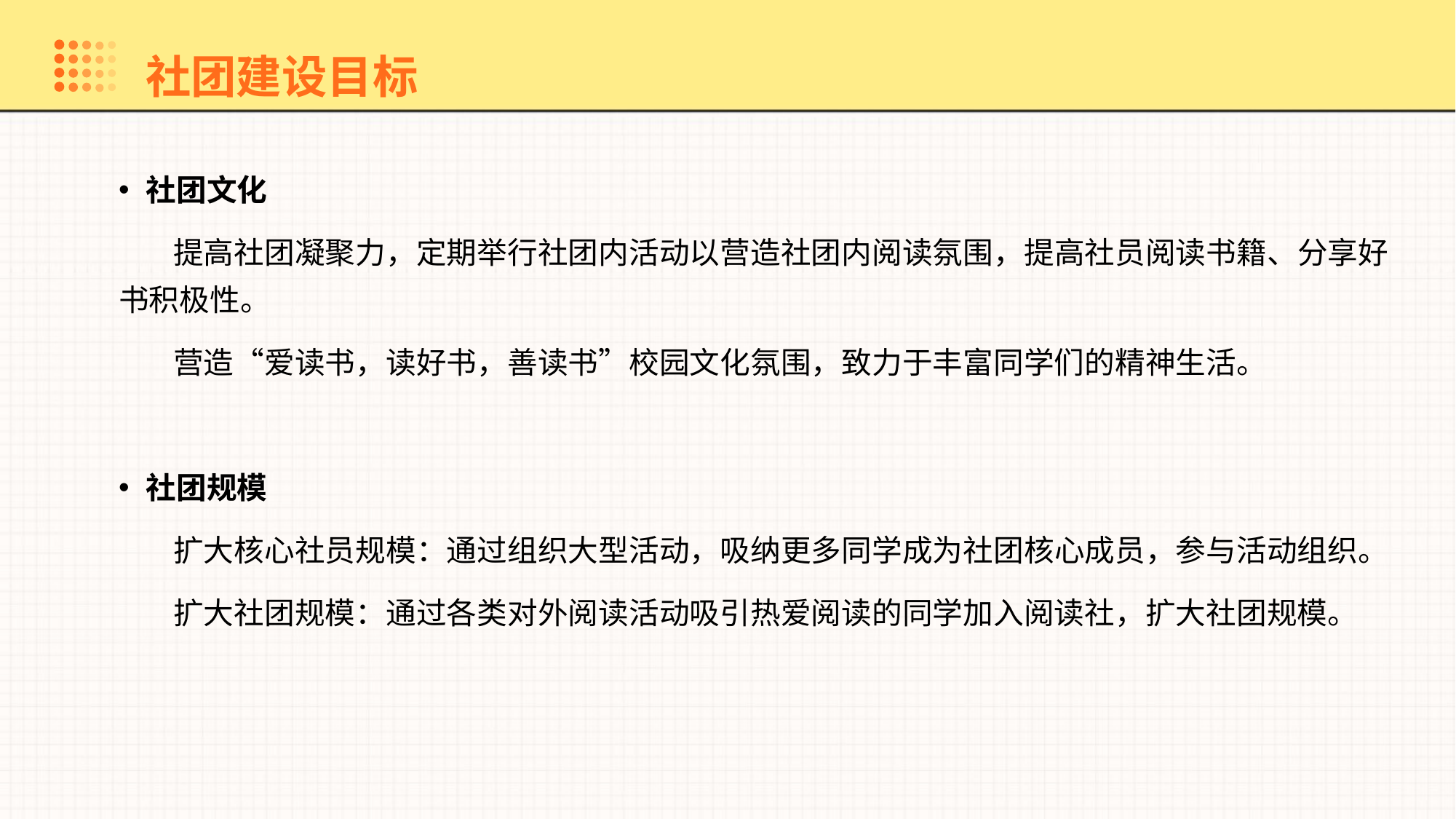

社团建设目标

社团文化
提高社团凝聚力，定期举行社团内活动以营造社团内阅读氛围，提高社员阅读书籍、分享好书积极性。
营造“爱读书，读好书，善读书”校园文化氛围，致力于丰富同学们的精神生活。

社团规模
扩大核心社员规模：通过组织大型活动，吸纳更多同学成为社团核心成员，参与活动组织。
扩大社团规模：通过各类对外阅读活动吸引热爱阅读的同学加入阅读社，扩大社团规模。